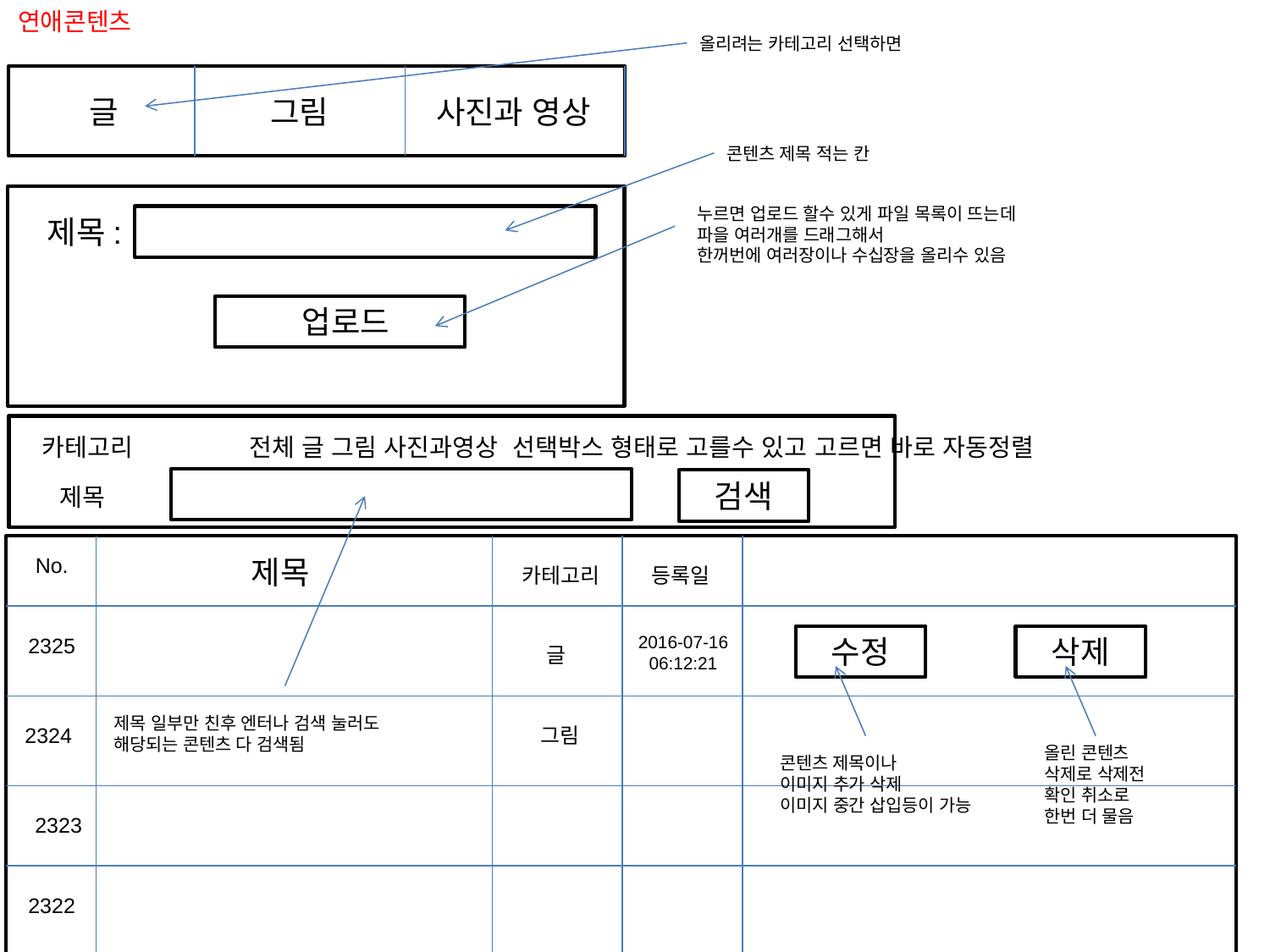

연애콘텐츠
올리려는 카테고리 선택하면

글
그림
사진과 영상
콘텐츠 제목 적는 칸

누르면 업로드 할수 있게 파일 목록이 뜨는데
파을 여러개를 드래그해서
한꺼번에 여러장이나 수십장을 올리수 있음
제목:

업로드

카테고리
전체 글 그림 사진과영상  선택박스 형태로 고를수 있고 고르면 바로 자동정렬

검색
제목

No.
제목
카테고리
등록일
2016-07-16
06:12:21
2325

수정

삭제
글
제목 일부만 친후 엔터나 검색 눌러도
해당되는 콘텐츠 다 검색됨
2324
그림
올린 콘텐츠
삭제로 삭제전
확인 취소로
한번 더 물음
콘텐츠 제목이나
이미지 추가 삭제
이미지 중간 삽입등이 가능
2323
2322